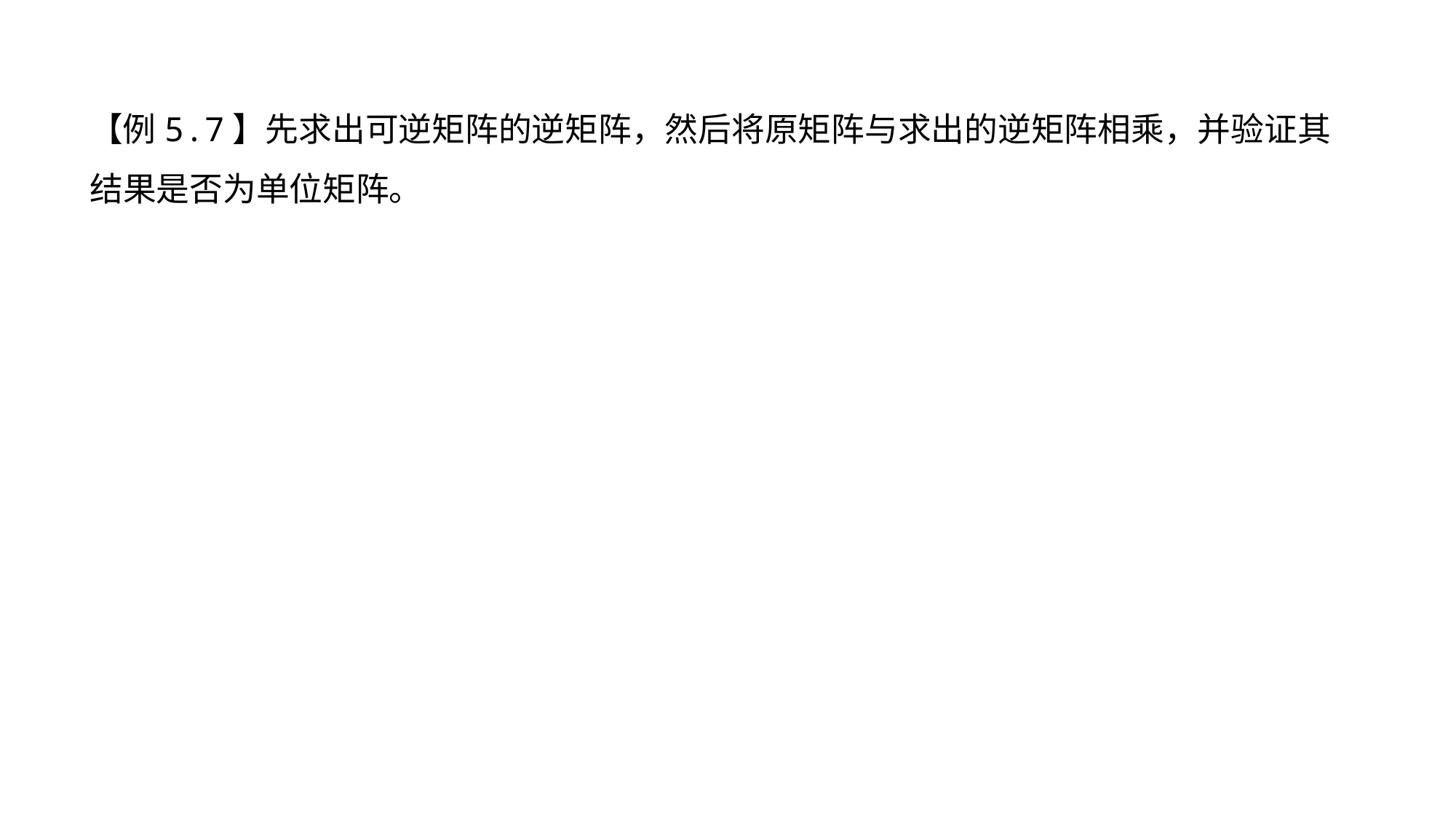

【例5.7】先求出可逆矩阵的逆矩阵，然后将原矩阵与求出的逆矩阵相乘，并验证其结果是否为单位矩阵。